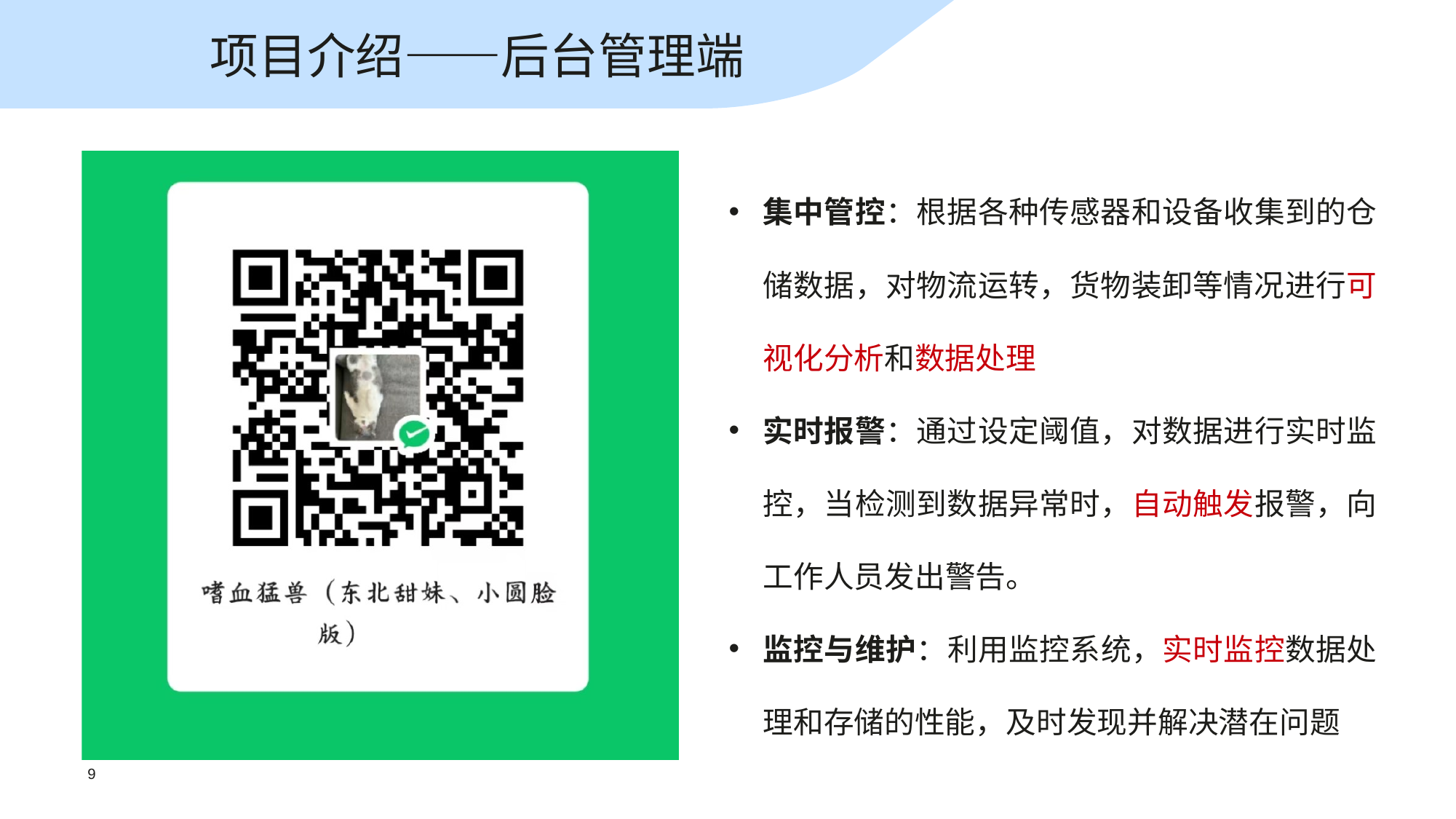

项目介绍——后台管理端
集中管控：根据各种传感器和设备收集到的仓储数据，对物流运转，货物装卸等情况进行可视化分析和数据处理
实时报警：通过设定阈值，对数据进行实时监控，当检测到数据异常时，自动触发报警，向工作人员发出警告。
监控与维护：利用监控系统，实时监控数据处理和存储的性能，及时发现并解决潜在问题